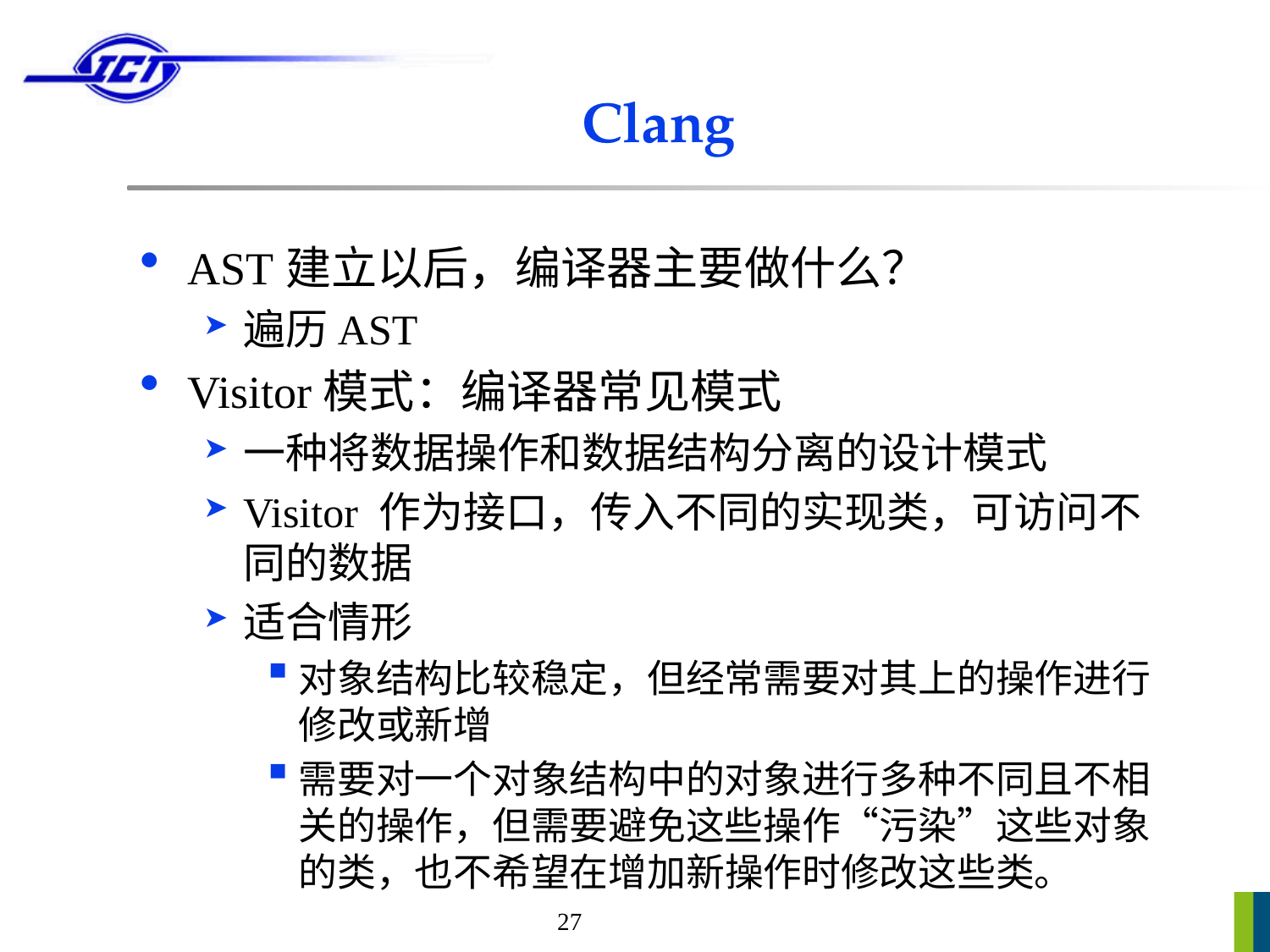

# Clang
AST建立以后，编译器主要做什么？
遍历AST
Visitor模式：编译器常见模式
一种将数据操作和数据结构分离的设计模式
Visitor 作为接口，传入不同的实现类，可访问不同的数据
适合情形
对象结构比较稳定，但经常需要对其上的操作进行修改或新增
需要对一个对象结构中的对象进行多种不同且不相关的操作，但需要避免这些操作“污染”这些对象的类，也不希望在增加新操作时修改这些类。